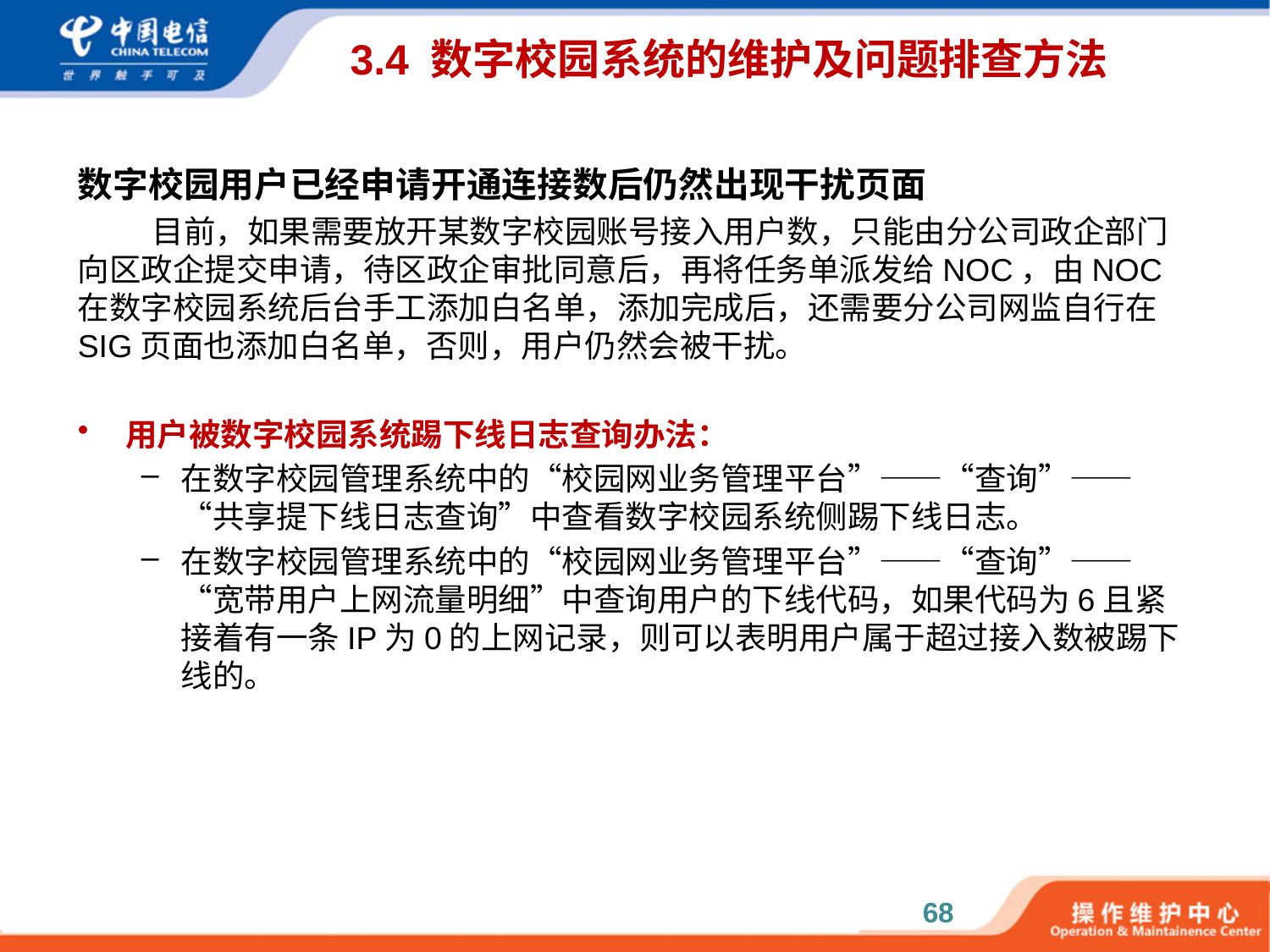

# 3.4 数字校园系统的维护及问题排查方法
数字校园用户已经申请开通连接数后仍然出现干扰页面
目前，如果需要放开某数字校园账号接入用户数，只能由分公司政企部门向区政企提交申请，待区政企审批同意后，再将任务单派发给NOC，由NOC在数字校园系统后台手工添加白名单，添加完成后，还需要分公司网监自行在SIG页面也添加白名单，否则，用户仍然会被干扰。

用户被数字校园系统踢下线日志查询办法：
在数字校园管理系统中的“校园网业务管理平台”——“查询”——“共享提下线日志查询”中查看数字校园系统侧踢下线日志。
在数字校园管理系统中的“校园网业务管理平台”——“查询”——“宽带用户上网流量明细”中查询用户的下线代码，如果代码为6且紧接着有一条IP为0的上网记录，则可以表明用户属于超过接入数被踢下线的。